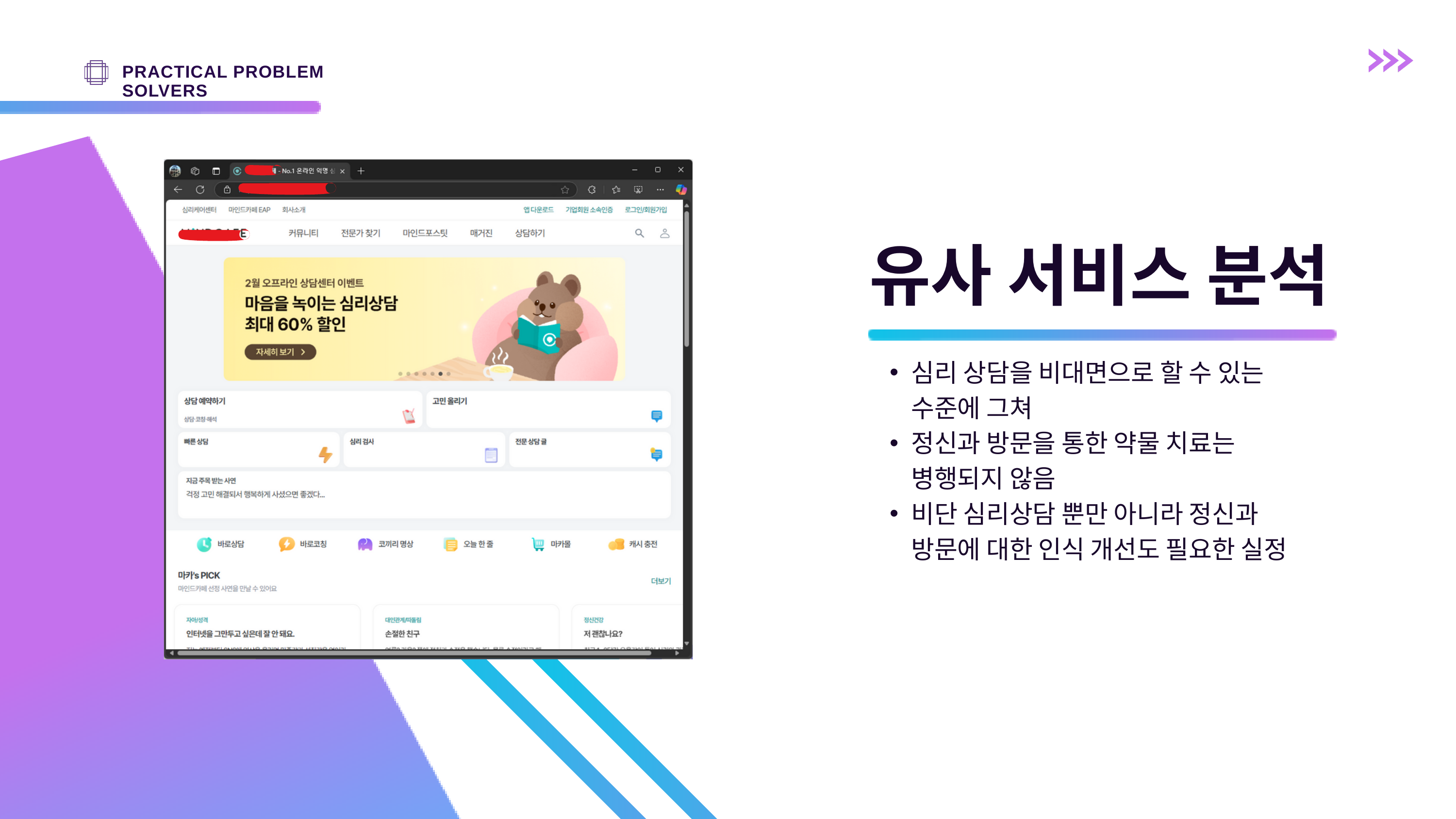

PRACTICAL PROBLEM SOLVERS

유사 서비스 분석

심리 상담을 비대면으로 할 수 있는 수준에 그쳐
정신과 방문을 통한 약물 치료는 병행되지 않음
비단 심리상담 뿐만 아니라 정신과 방문에 대한 인식 개선도 필요한 실정